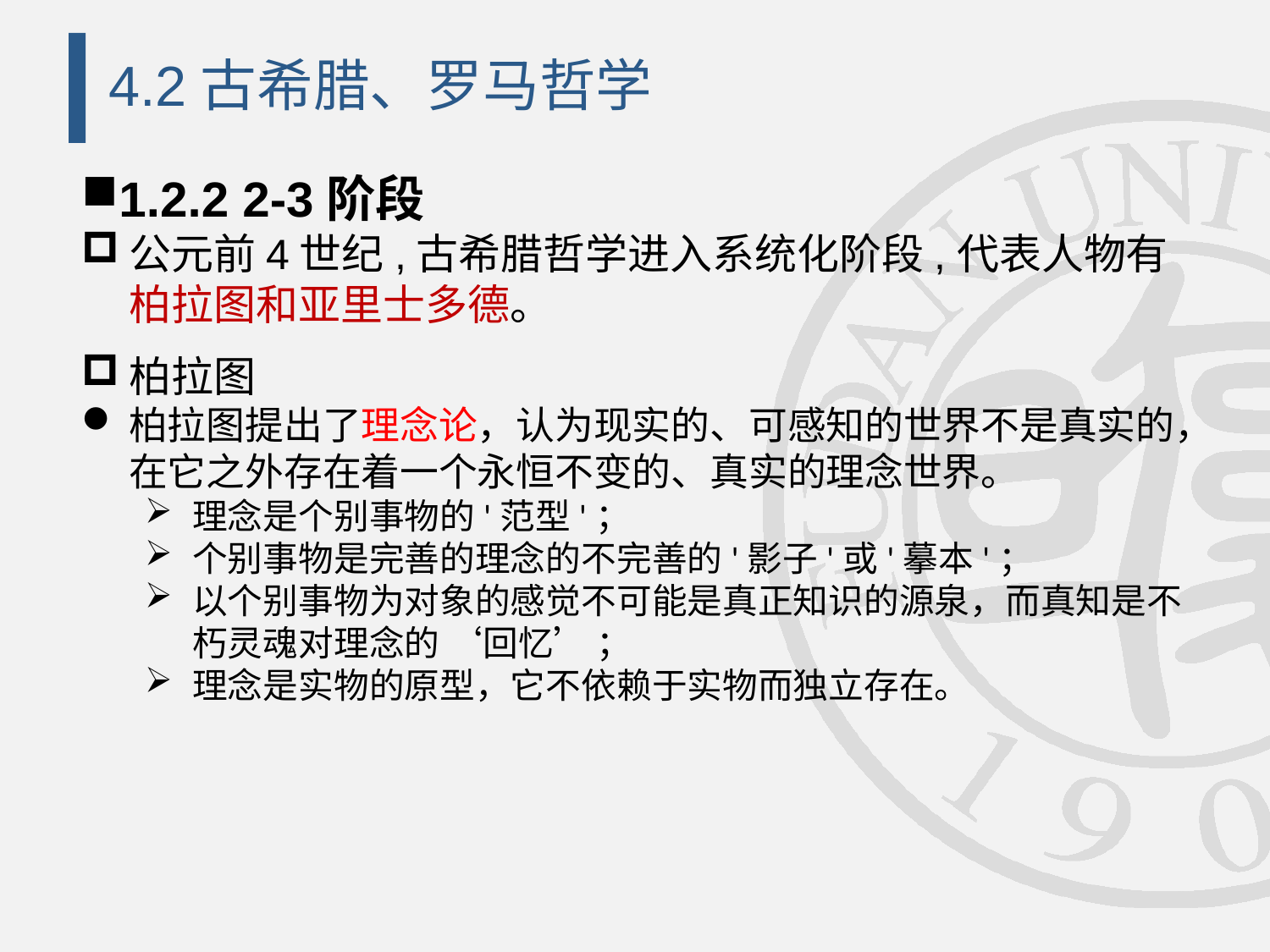

# 4.2古希腊、罗马哲学
1.2.2 2-3阶段
公元前4世纪,古希腊哲学进入系统化阶段,代表人物有柏拉图和亚里士多德。
柏拉图
柏拉图提出了理念论，认为现实的、可感知的世界不是真实的，在它之外存在着一个永恒不变的、真实的理念世界。
理念是个别事物的'范型'；
个别事物是完善的理念的不完善的'影子'或'摹本'；
以个别事物为对象的感觉不可能是真正知识的源泉，而真知是不朽灵魂对理念的 ‘回忆’ ；
理念是实物的原型，它不依赖于实物而独立存在。